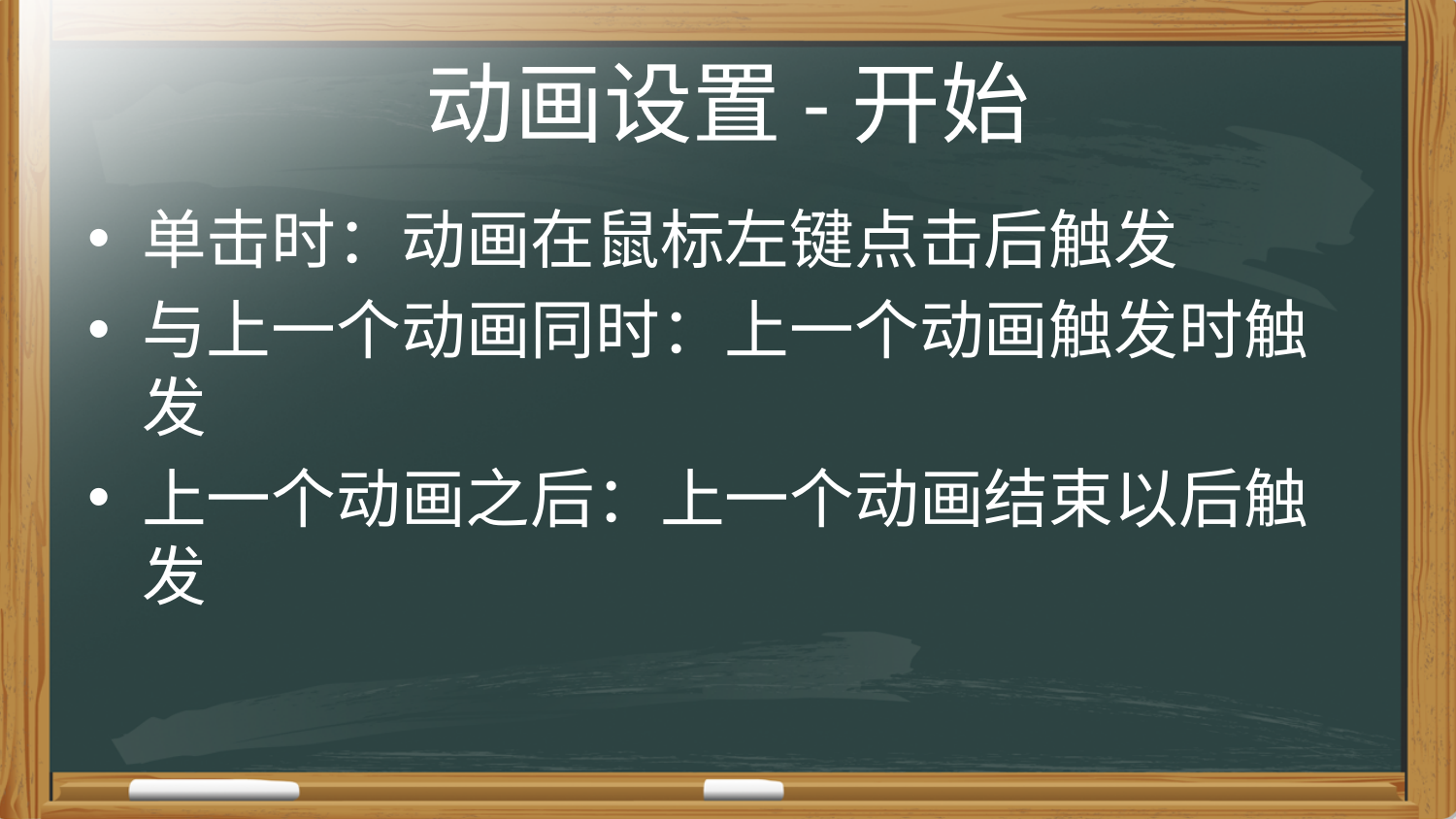

# 动画设置-开始
单击时：动画在鼠标左键点击后触发
与上一个动画同时：上一个动画触发时触发
上一个动画之后：上一个动画结束以后触发